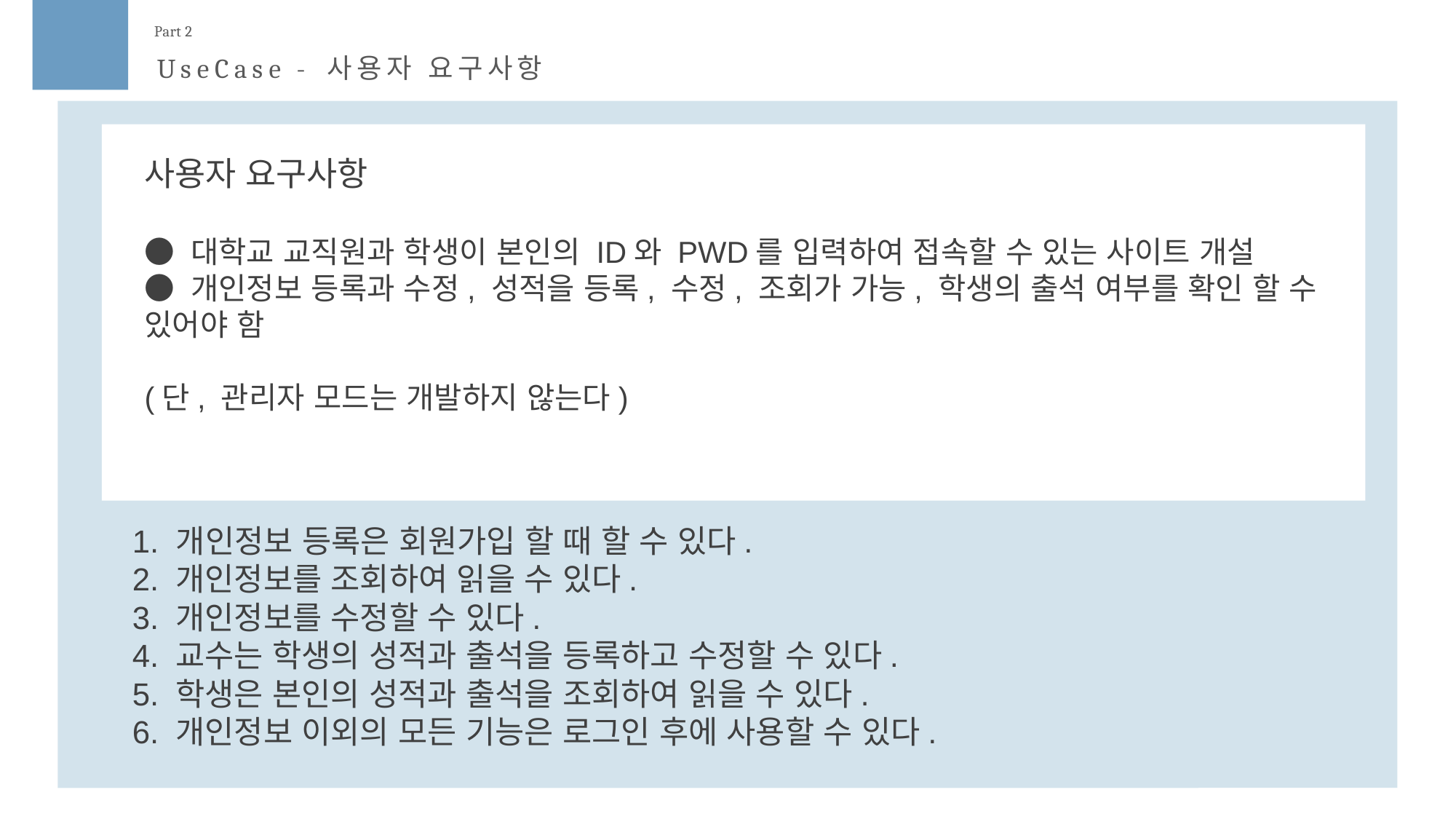

Part 2
UseCase - 사용자 요구사항

사용자 요구사항

● 대학교 교직원과 학생이 본인의 ID와 PWD를 입력하여 접속할 수 있는 사이트 개설
● 개인정보 등록과 수정, 성적을 등록, 수정, 조회가 가능, 학생의 출석 여부를 확인 할 수 있어야 함

(단, 관리자 모드는 개발하지 않는다)

1.   개인정보 등록은 회원가입 할 때 할 수 있다.
2. 개인정보를 조회하여 읽을 수 있다.
3. 개인정보를 수정할 수 있다.
4. 교수는 학생의 성적과 출석을 등록하고 수정할 수 있다.
5. 학생은 본인의 성적과 출석을 조회하여 읽을 수 있다.
6. 개인정보 이외의 모든 기능은 로그인 후에 사용할 수 있다.